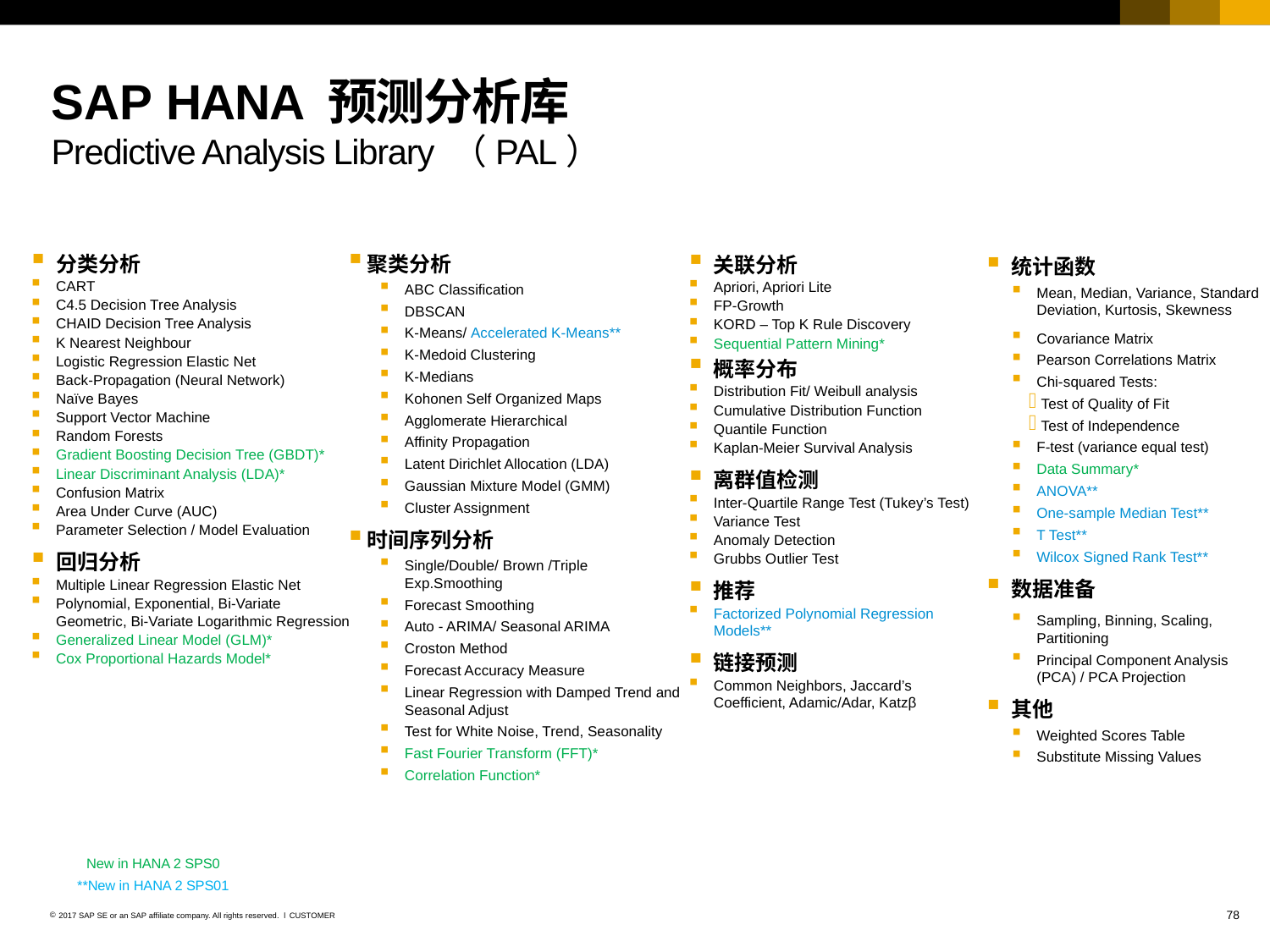

# SAP HANA 预测分析库 Predictive Analysis Library （PAL）
分类分析
CART
C4.5 Decision Tree Analysis
CHAID Decision Tree Analysis
K Nearest Neighbour
Logistic Regression Elastic Net
Back-Propagation (Neural Network)
Naïve Bayes
Support Vector Machine
Random Forests
Gradient Boosting Decision Tree (GBDT)*
Linear Discriminant Analysis (LDA)*
Confusion Matrix
Area Under Curve (AUC)
Parameter Selection / Model Evaluation
回归分析
Multiple Linear Regression Elastic Net
Polynomial, Exponential, Bi-Variate Geometric, Bi-Variate Logarithmic Regression
Generalized Linear Model (GLM)*
Cox Proportional Hazards Model*

聚类分析
ABC Classification
DBSCAN
K-Means/ Accelerated K-Means**
K-Medoid Clustering
K-Medians
Kohonen Self Organized Maps
Agglomerate Hierarchical
Affinity Propagation
Latent Dirichlet Allocation (LDA)
Gaussian Mixture Model (GMM)
Cluster Assignment
时间序列分析
Single/Double/ Brown /Triple Exp.Smoothing
Forecast Smoothing
Auto - ARIMA/ Seasonal ARIMA
Croston Method
Forecast Accuracy Measure
Linear Regression with Damped Trend and Seasonal Adjust
Test for White Noise, Trend, Seasonality
Fast Fourier Transform (FFT)*
Correlation Function*

关联分析
Apriori, Apriori Lite
FP-Growth
KORD – Top K Rule Discovery
Sequential Pattern Mining*
概率分布
Distribution Fit/ Weibull analysis
Cumulative Distribution Function
Quantile Function
Kaplan-Meier Survival Analysis
离群值检测
Inter-Quartile Range Test (Tukey’s Test)
Variance Test
Anomaly Detection
Grubbs Outlier Test
推荐
Factorized Polynomial Regression Models**
链接预测
Common Neighbors, Jaccard’s Coefficient, Adamic/Adar, Katzβ
统计函数
Mean, Median, Variance, Standard Deviation, Kurtosis, Skewness
Covariance Matrix
Pearson Correlations Matrix
Chi-squared Tests:
Test of Quality of Fit
Test of Independence
F-test (variance equal test)
Data Summary*
ANOVA**
One-sample Median Test**
T Test**
Wilcox Signed Rank Test**
数据准备
Sampling, Binning, Scaling, Partitioning
Principal Component Analysis (PCA) / PCA Projection
其他
Weighted Scores Table
Substitute Missing Values
New in HANA 2 SPS0
**New in HANA 2 SPS01